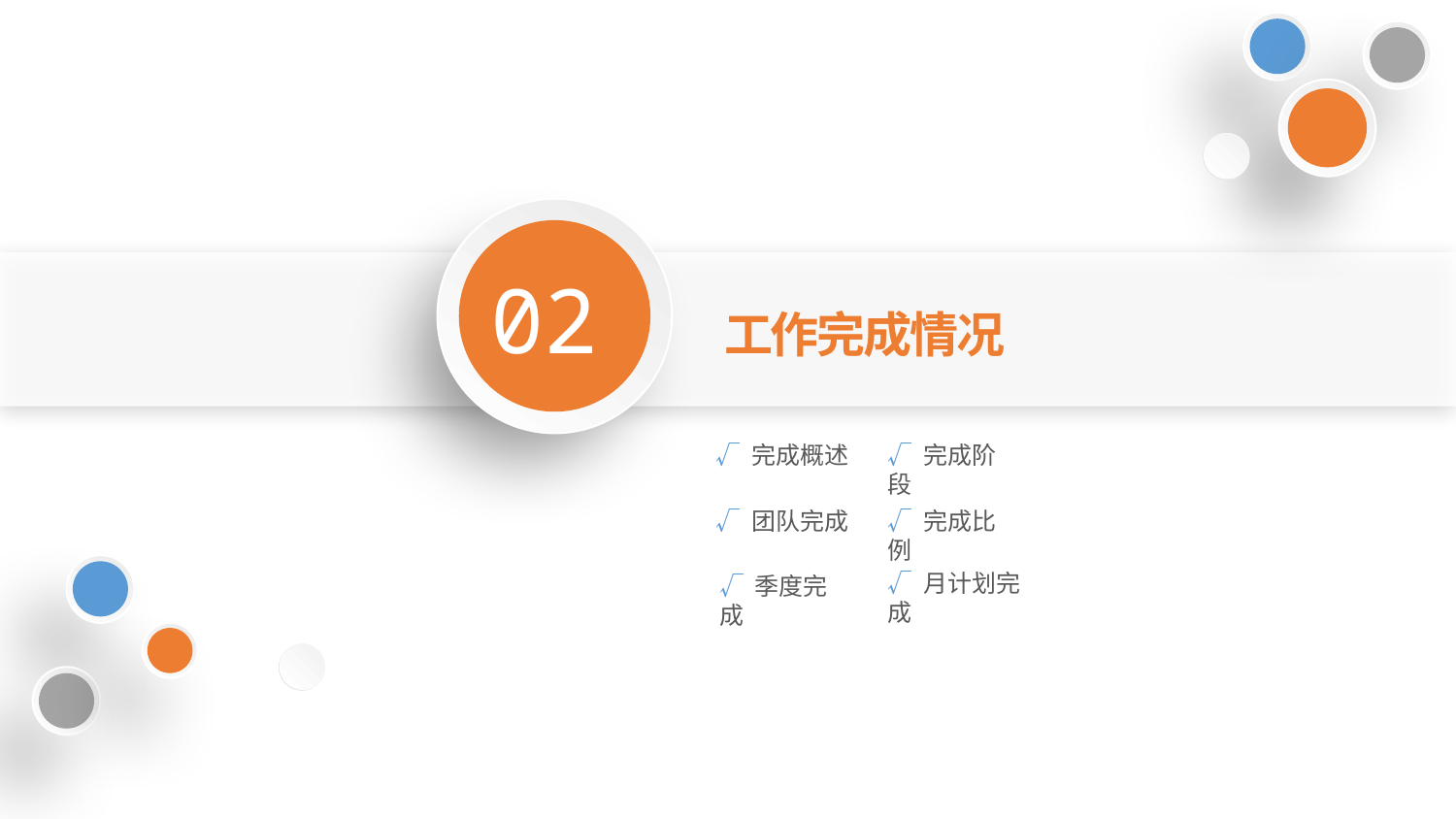

02

工作完成情况
√ 完成概述
√ 完成阶段
√ 团队完成
√ 完成比例

√ 月计划完成
√ 季度完成